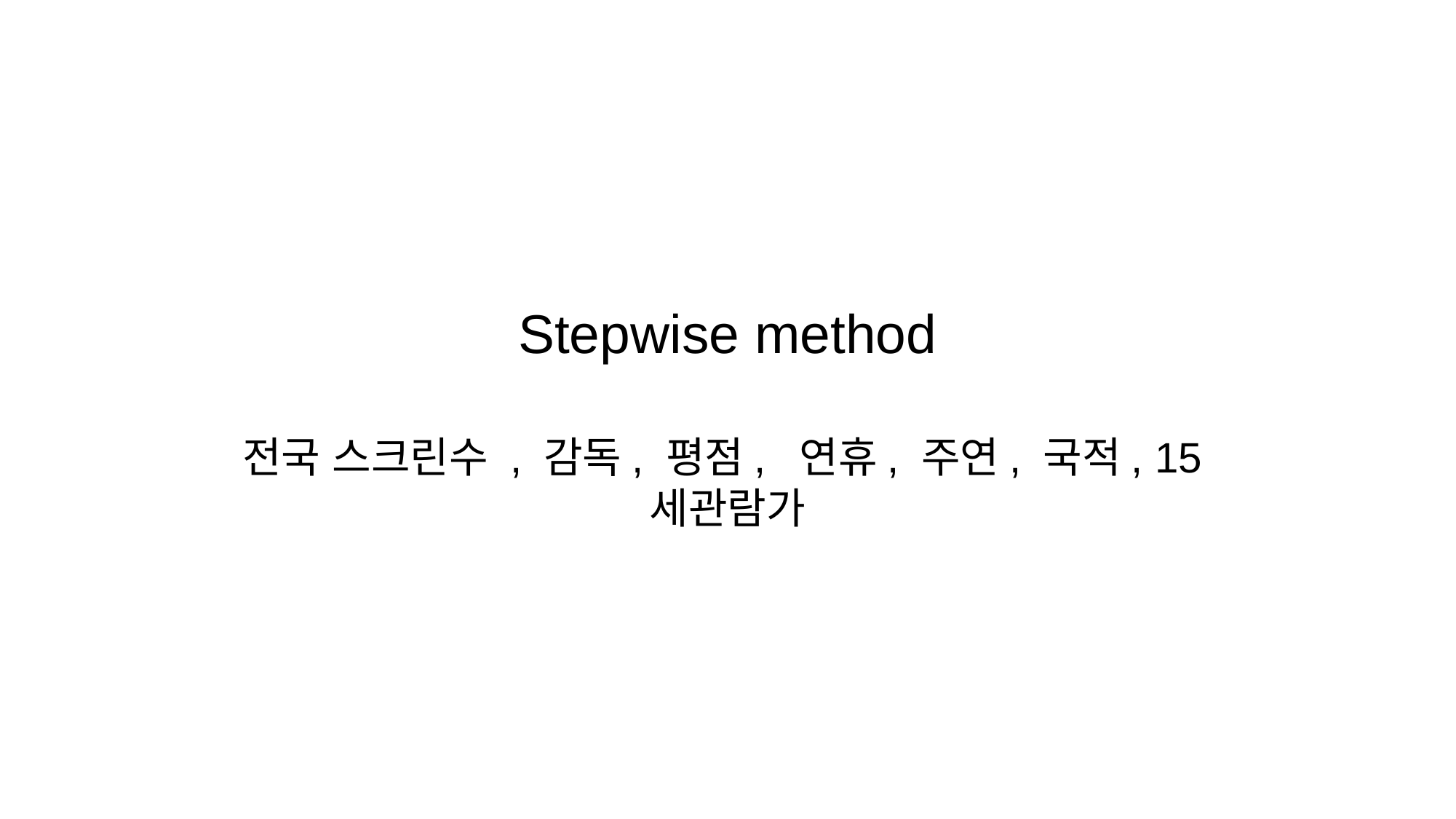

Stepwise method

전국 스크린수 , 감독, 평점,  연휴, 주연, 국적, 15세관람가